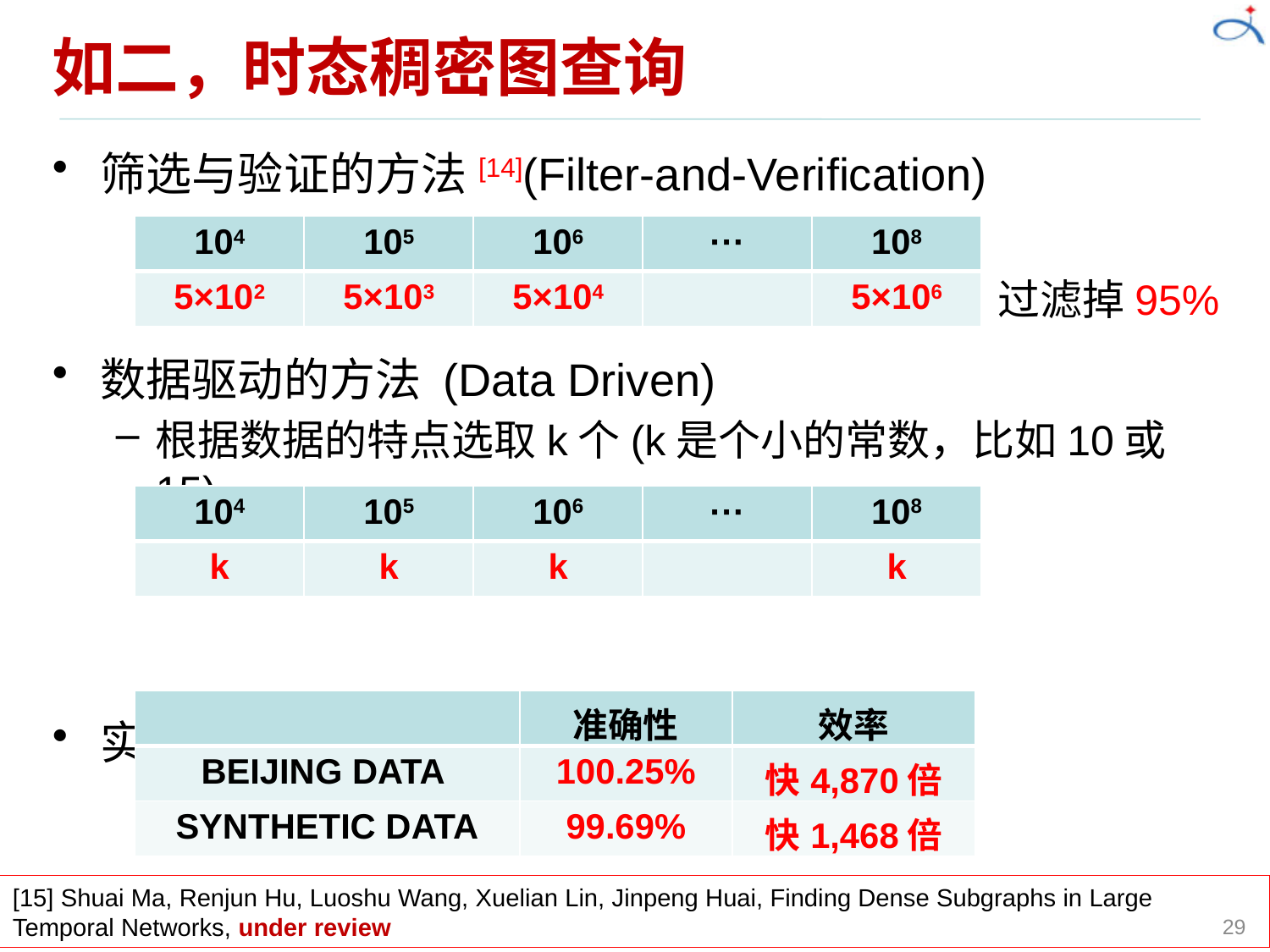

# 如二，时态稠密图查询
筛选与验证的方法[14](Filter-and-Verification)

数据驱动的方法 (Data Driven)
根据数据的特点选取k个(k是个小的常数，比如10或15)

实验结果
| 104 | 105 | 106 | ··· | 108 |
| --- | --- | --- | --- | --- |
| 5×102 | 5×103 | 5×104 |  | 5×106 |
过滤掉95%
| 104 | 105 | 106 | ··· | 108 |
| --- | --- | --- | --- | --- |
| k | k | k |  | k |
|  | 准确性 | 效率 |
| --- | --- | --- |
| BEIJING DATA | 100.25% | 快4,870倍 |
| SYNTHETIC DATA | 99.69% | 快1,468倍 |
[15] Shuai Ma, Renjun Hu, Luoshu Wang, Xuelian Lin, Jinpeng Huai, Finding Dense Subgraphs in Large Temporal Networks, under review
29